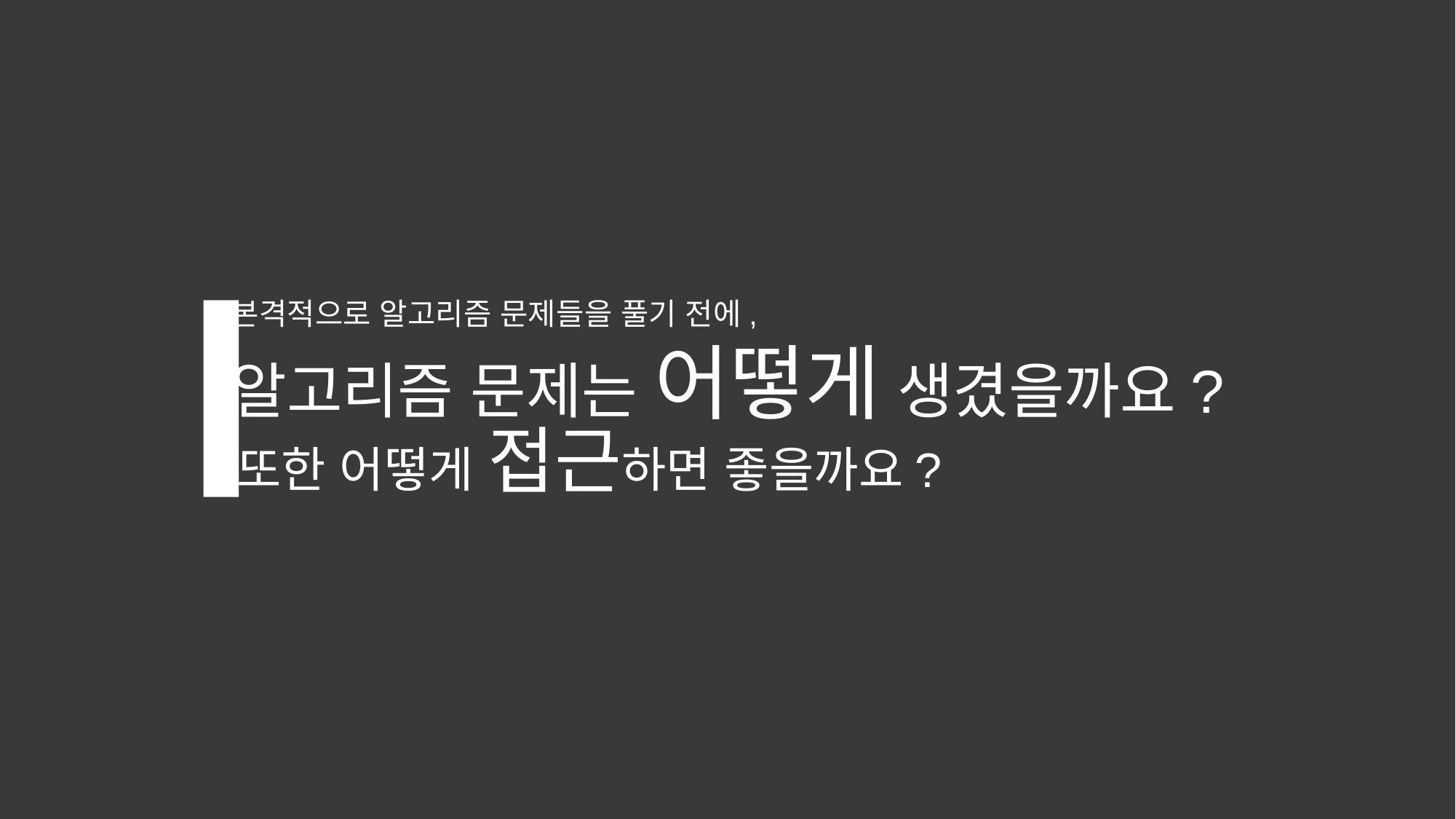

본격적으로 알고리즘 문제들을 풀기 전에,
알고리즘 문제는 어떻게 생겼을까요?

또한 어떻게 접근하면 좋을까요?